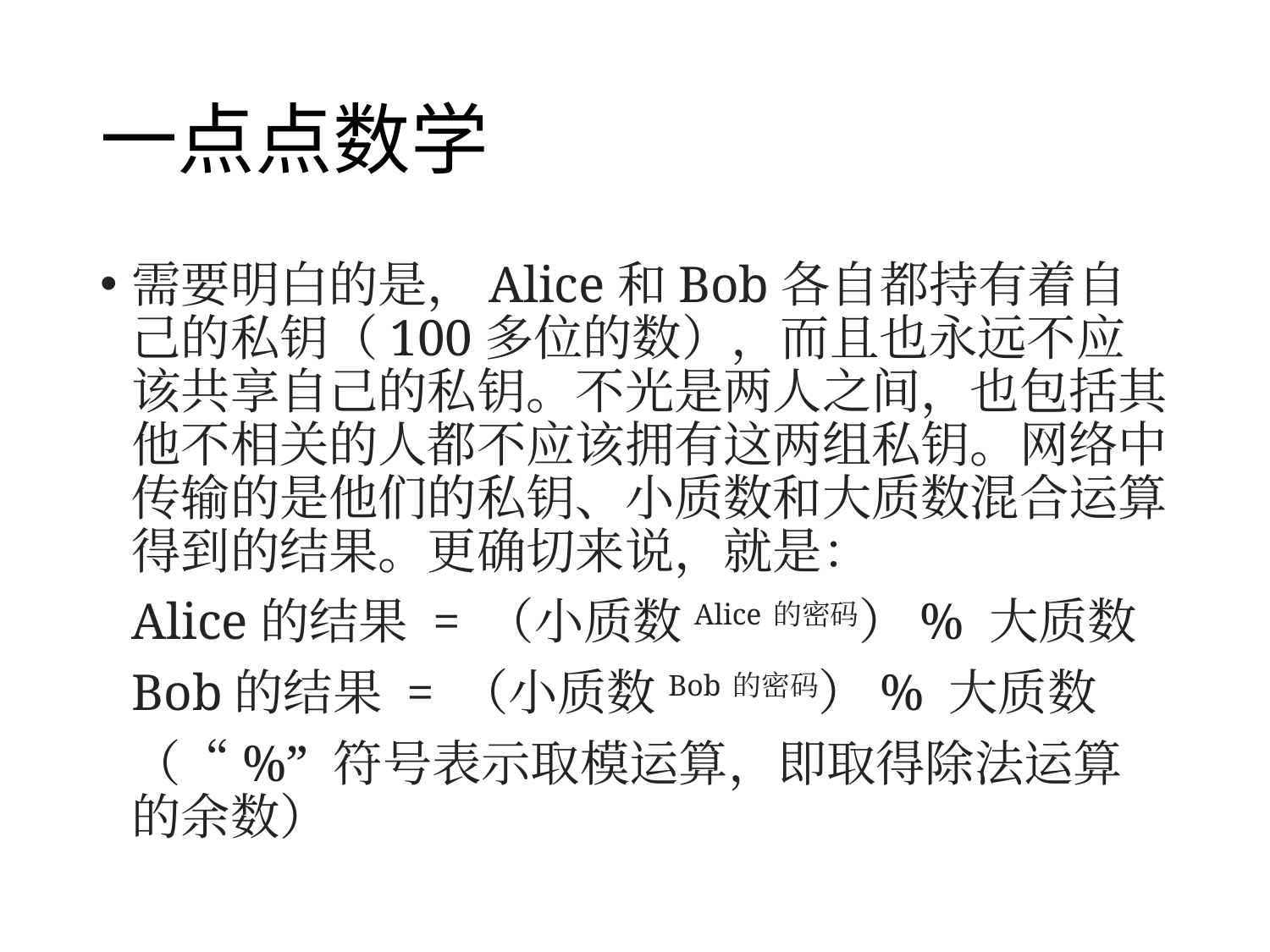

# 一点点数学
需要明白的是，Alice和Bob各自都持有着自己的私钥（100多位的数），而且也永远不应该共享自己的私钥。不光是两人之间，也包括其他不相关的人都不应该拥有这两组私钥。网络中传输的是他们的私钥、小质数和大质数混合运算得到的结果。更确切来说，就是：
Alice的结果 = （小质数Alice的密码）% 大质数
Bob的结果 = （小质数Bob的密码）% 大质数
（“%” 符号表示取模运算，即取得除法运算的余数）